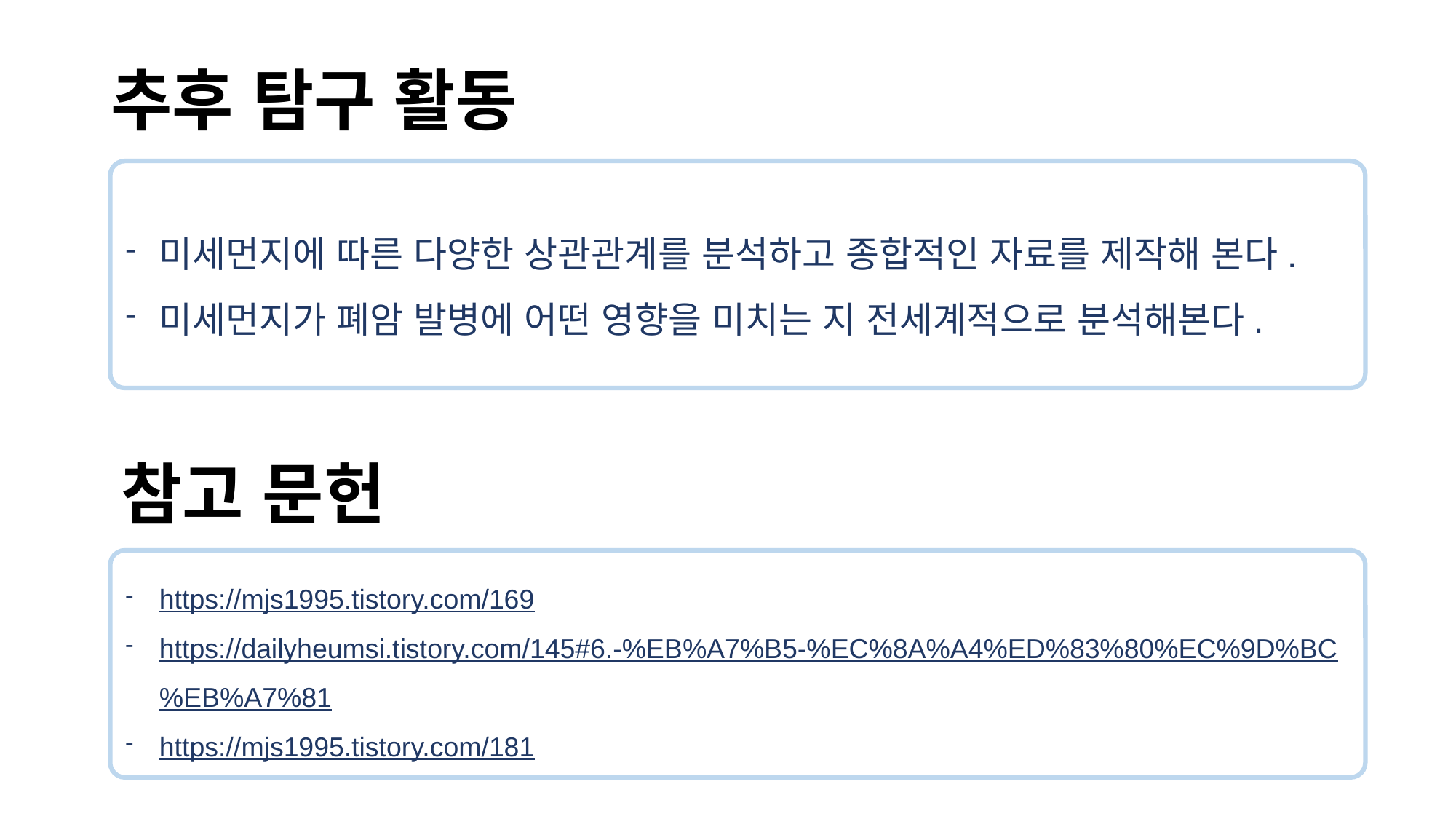

# 추후 탐구 활동
미세먼지에 따른 다양한 상관관계를 분석하고 종합적인 자료를 제작해 본다.
미세먼지가 폐암 발병에 어떤 영향을 미치는 지 전세계적으로 분석해본다.
참고 문헌
https://mjs1995.tistory.com/169
https://dailyheumsi.tistory.com/145#6.-%EB%A7%B5-%EC%8A%A4%ED%83%80%EC%9D%BC%EB%A7%81
https://mjs1995.tistory.com/181